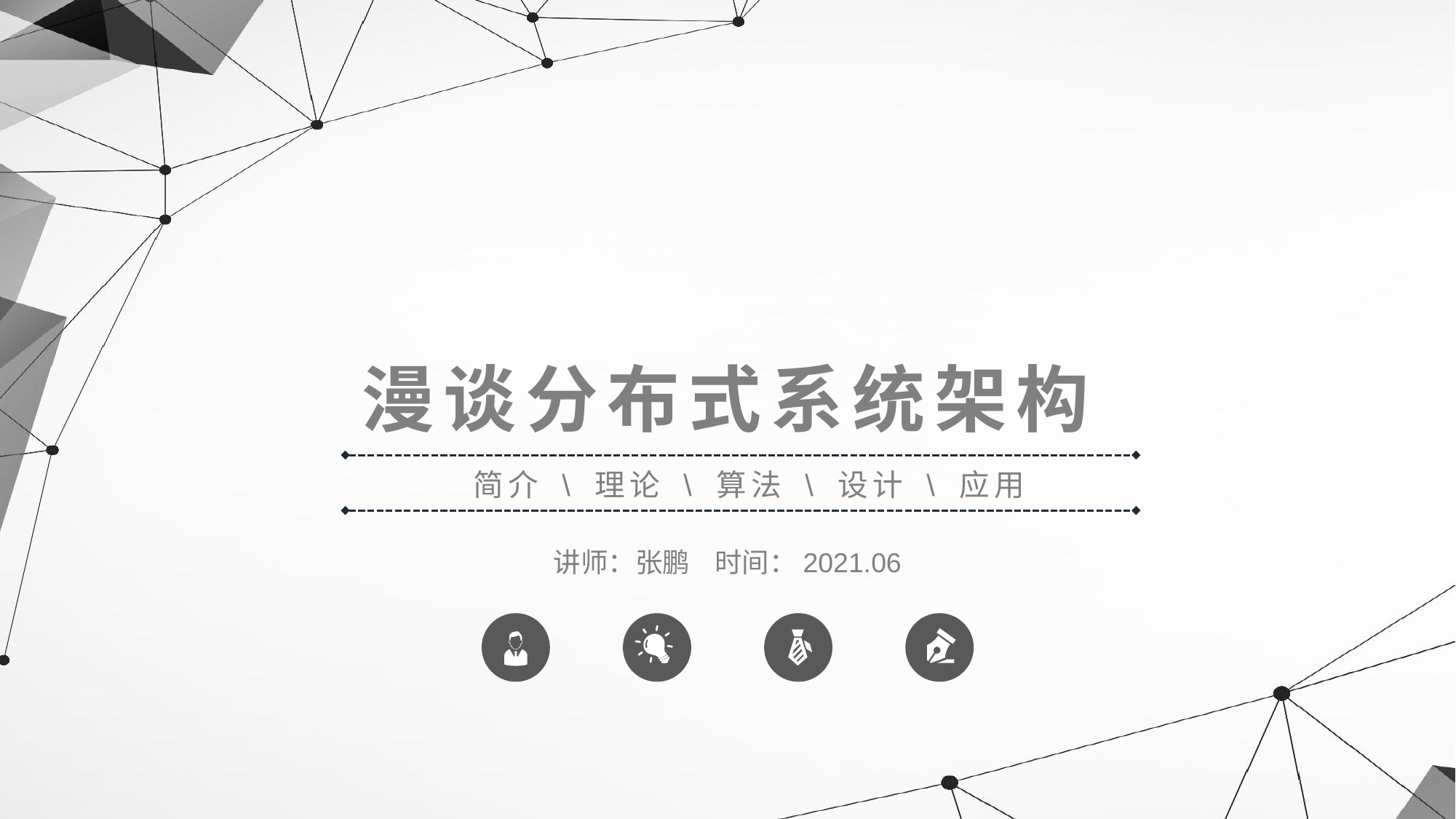

漫谈分布式系统架构
简介 \ 理论 \ 算法 \ 设计 \ 应用
讲师：张鹏    时间：2021.06